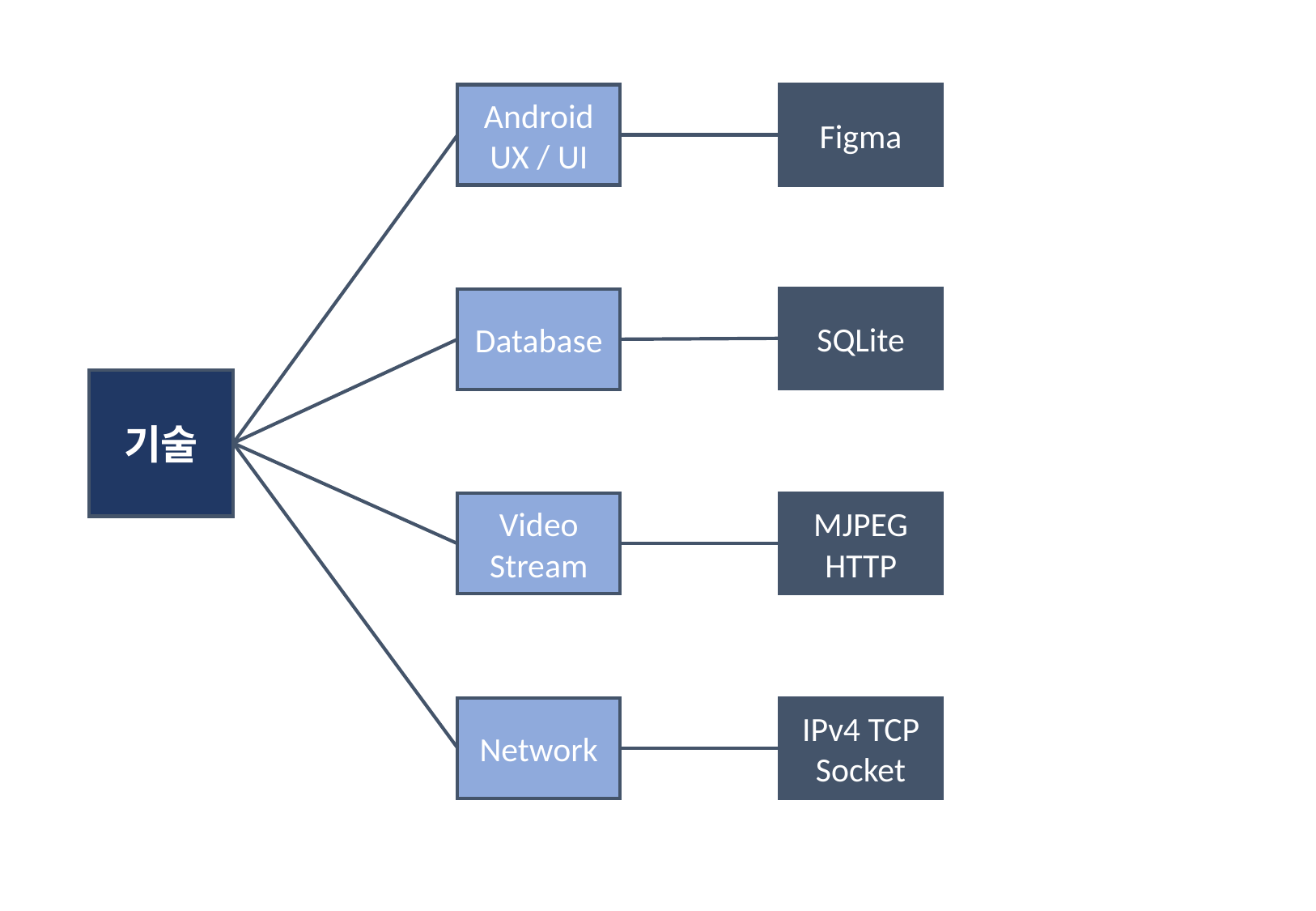

Android
UX / UI
Figma
SQLite
Database
기술
Video Stream
MJPEG
HTTP
Network
IPv4 TCP
Socket